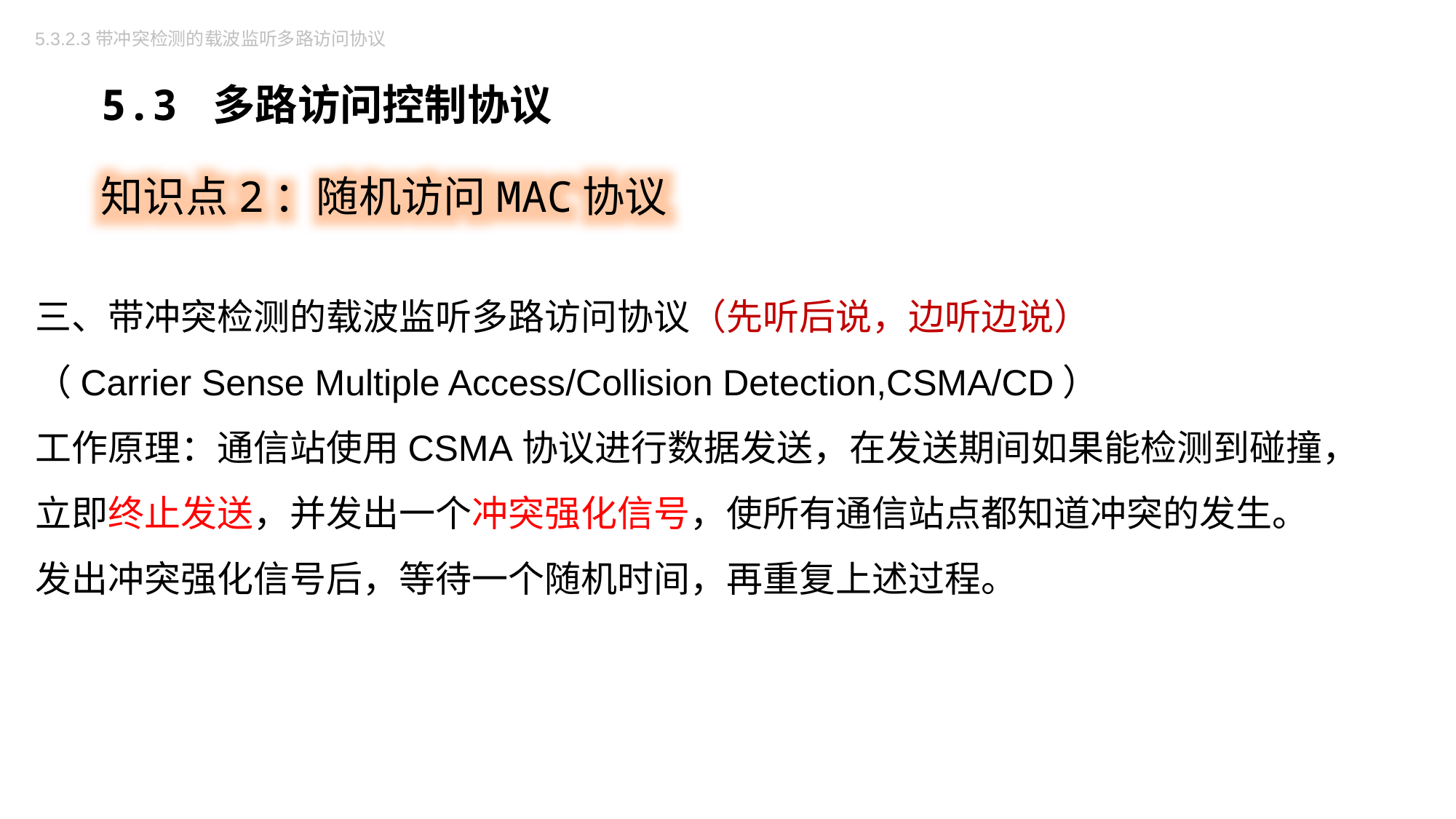

5.3.2.3带冲突检测的载波监听多路访问协议
5.3 多路访问控制协议
知识点2：随机访问MAC协议
三、带冲突检测的载波监听多路访问协议（先听后说，边听边说）
（Carrier Sense Multiple Access/Collision Detection,CSMA/CD）
工作原理：通信站使用CSMA协议进行数据发送，在发送期间如果能检测到碰撞，立即终止发送，并发出一个冲突强化信号，使所有通信站点都知道冲突的发生。
发出冲突强化信号后，等待一个随机时间，再重复上述过程。